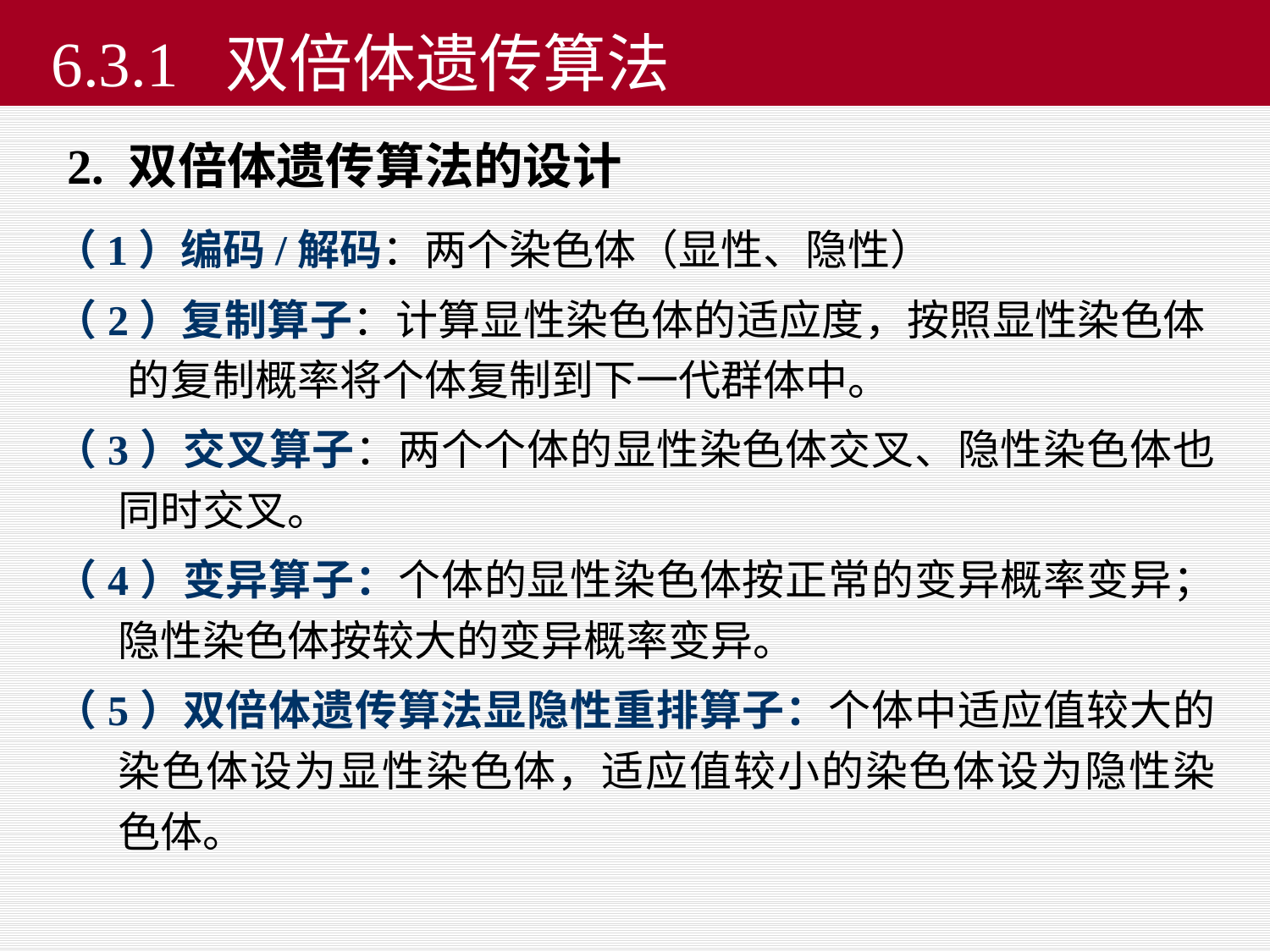

# 6.3.1  双倍体遗传算法
 2. 双倍体遗传算法的设计
（1）编码/解码：两个染色体（显性、隐性）
（2）复制算子：计算显性染色体的适应度，按照显性染色体   的复制概率将个体复制到下一代群体中。
（3）交叉算子：两个个体的显性染色体交叉、隐性染色体也同时交叉。
（4）变异算子：个体的显性染色体按正常的变异概率变异；隐性染色体按较大的变异概率变异。
（5）双倍体遗传算法显隐性重排算子：个体中适应值较大的染色体设为显性染色体，适应值较小的染色体设为隐性染色体。
106